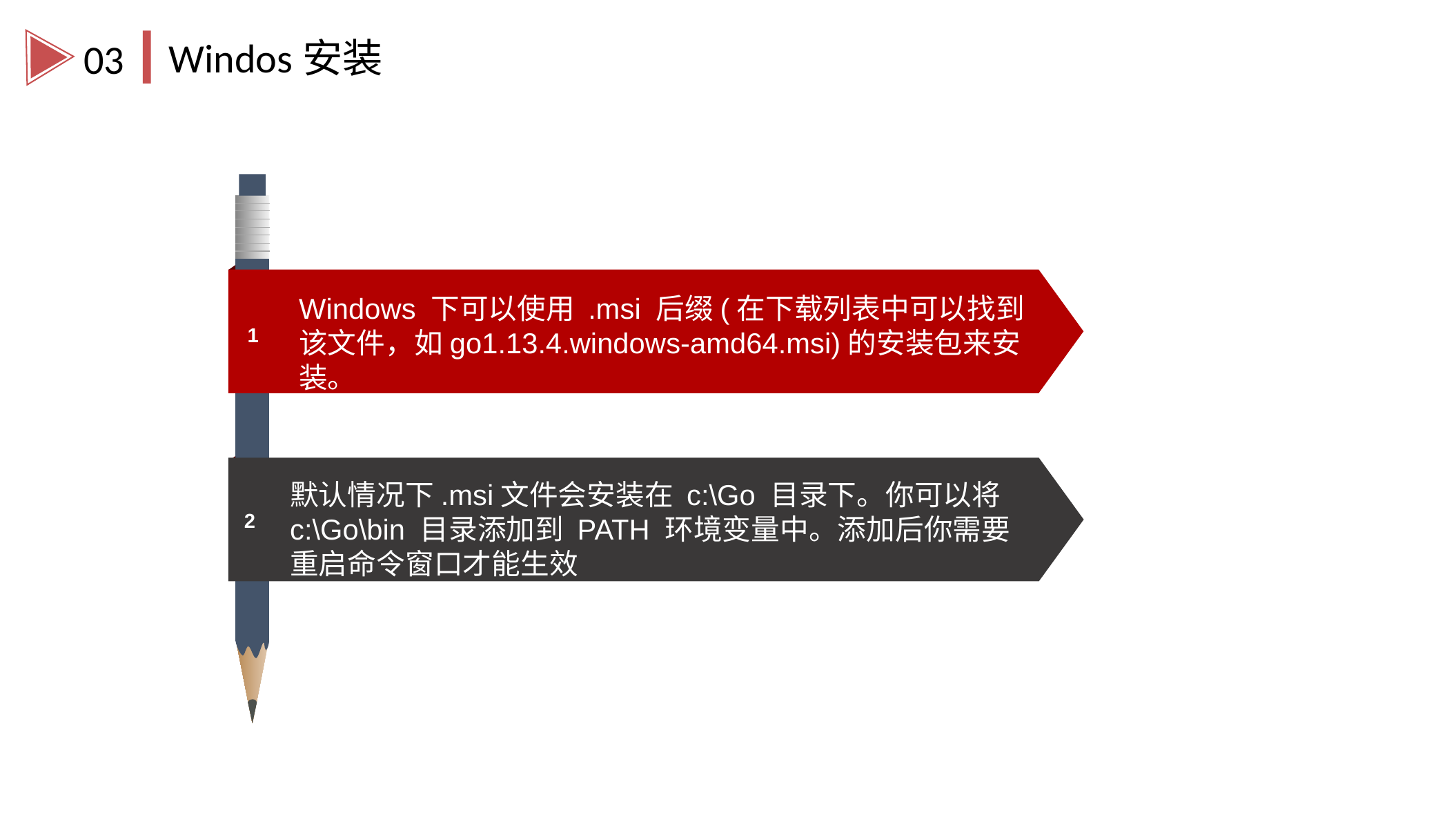

Windos安装
03

Windows 下可以使用 .msi 后缀(在下载列表中可以找到该文件，如go1.13.4.windows-amd64.msi)的安装包来安装。

1
请替换文字内容

默认情况下.msi文件会安装在 c:\Go 目录下。你可以将 c:\Go\bin 目录添加到 PATH 环境变量中。添加后你需要重启命令窗口才能生效

2